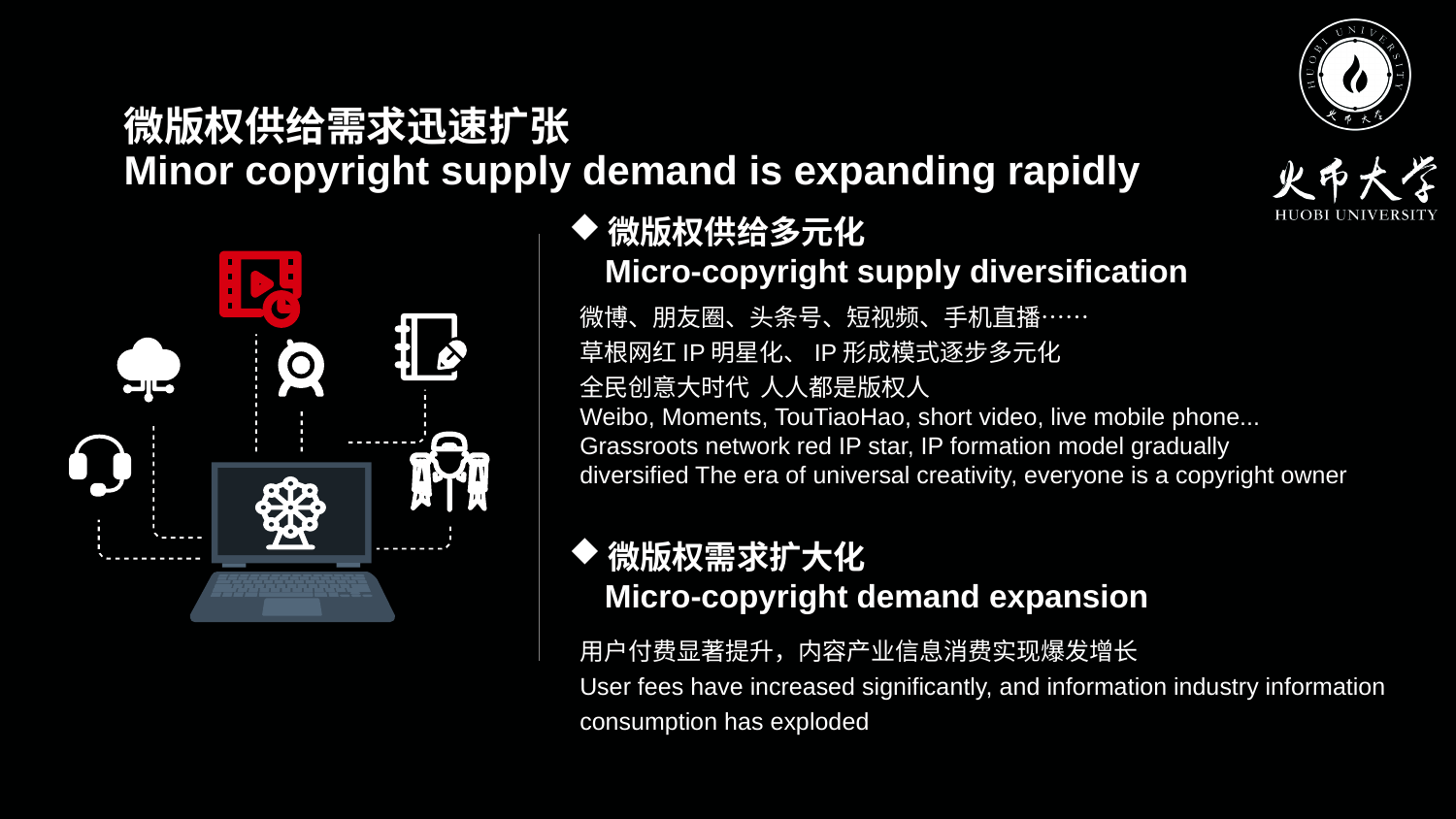

微版权供给需求迅速扩张
Minor copyright supply demand is expanding rapidly

微版权供给多元化
    Micro-copyright supply diversification
微博、朋友圈、头条号、短视频、手机直播……
草根网红IP明星化、IP形成模式逐步多元化
全民创意大时代  人人都是版权人
Weibo, Moments, TouTiaoHao, short video, live mobile phone...
Grassroots network red IP star, IP formation model gradually
diversified The era of universal creativity, everyone is a copyright owner
微版权需求扩大化
    Micro-copyright demand expansion
用户付费显著提升，内容产业信息消费实现爆发增长
User fees have increased significantly, and information industry information consumption has exploded